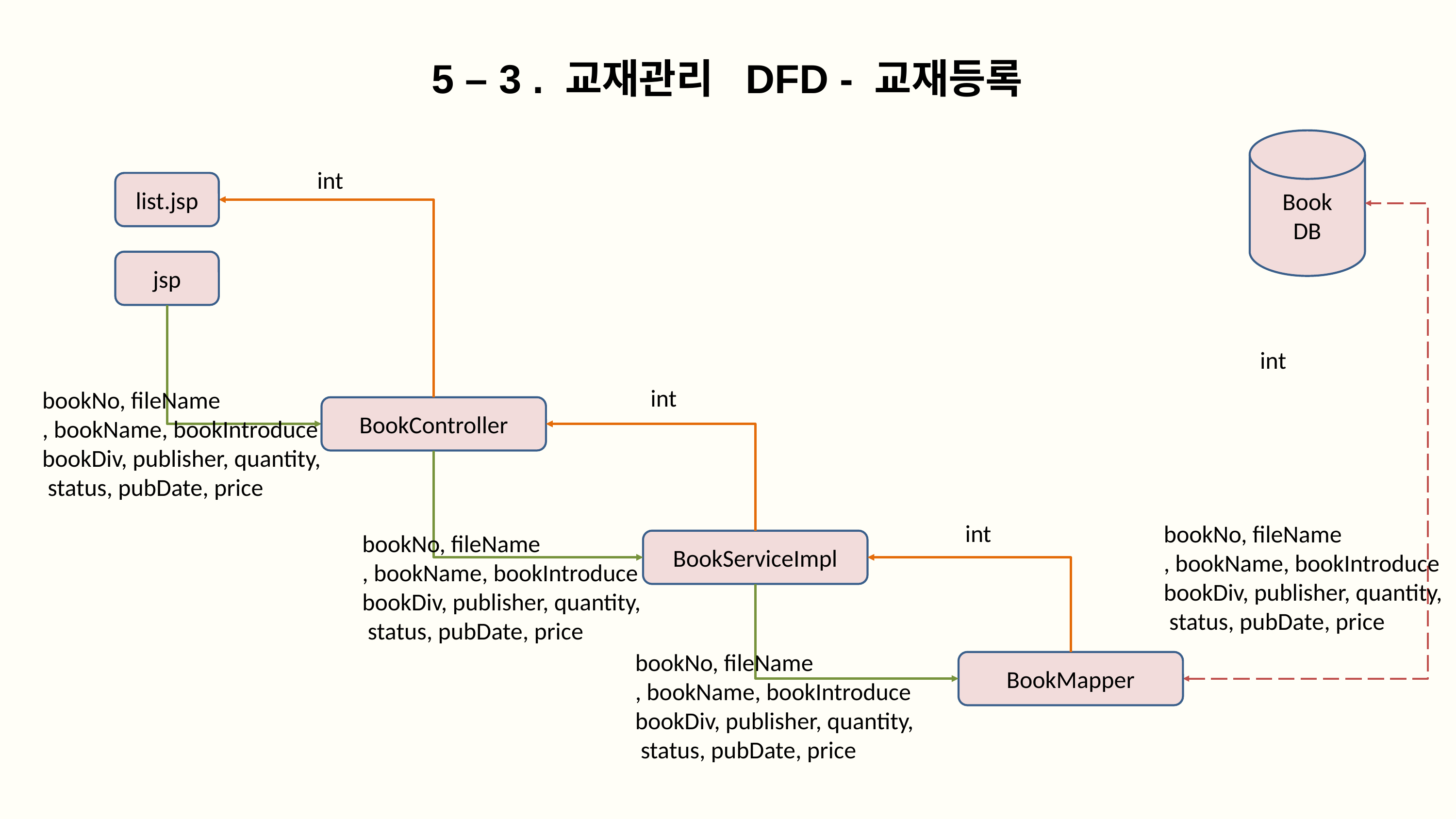

5 – 3 . 교재관리  DFD - 교재등록
Book
DB
int
list.jsp
jsp
int
int
bookNo, fileName
, bookName, bookIntroduce
bookDiv, publisher, quantity,
 status, pubDate, price
BookController
int
bookNo, fileName
, bookName, bookIntroduce
bookDiv, publisher, quantity,
 status, pubDate, price
bookNo, fileName
, bookName, bookIntroduce
bookDiv, publisher, quantity,
 status, pubDate, price
BookServiceImpl
bookNo, fileName
, bookName, bookIntroduce
bookDiv, publisher, quantity,
 status, pubDate, price
BookMapper